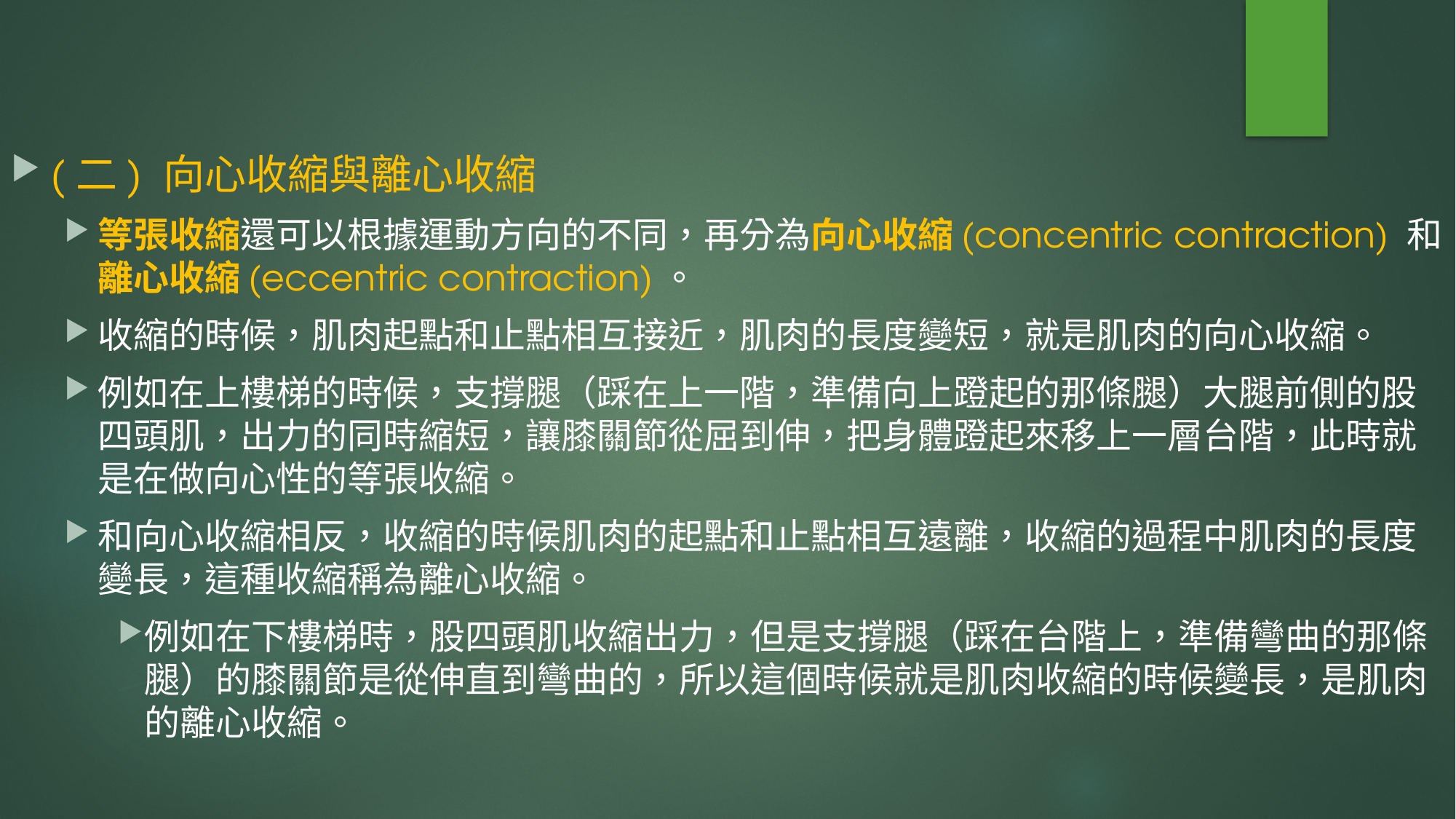

(二) 向心收縮與離心收縮
等張收縮還可以根據運動方向的不同，再分為向心收縮(concentric contraction) 和離心收縮(eccentric contraction)。
收縮的時候，肌肉起點和止點相互接近，肌肉的長度變短，就是肌肉的向心收縮。
例如在上樓梯的時候，支撐腿（踩在上一階，準備向上蹬起的那條腿）大腿前側的股四頭肌，出力的同時縮短，讓膝關節從屈到伸，把身體蹬起來移上一層台階，此時就是在做向心性的等張收縮。
和向心收縮相反，收縮的時候肌肉的起點和止點相互遠離，收縮的過程中肌肉的長度變長，這種收縮稱為離心收縮。
例如在下樓梯時，股四頭肌收縮出力，但是支撐腿（踩在台階上，準備彎曲的那條腿）的膝關節是從伸直到彎曲的，所以這個時候就是肌肉收縮的時候變長，是肌肉的離心收縮。